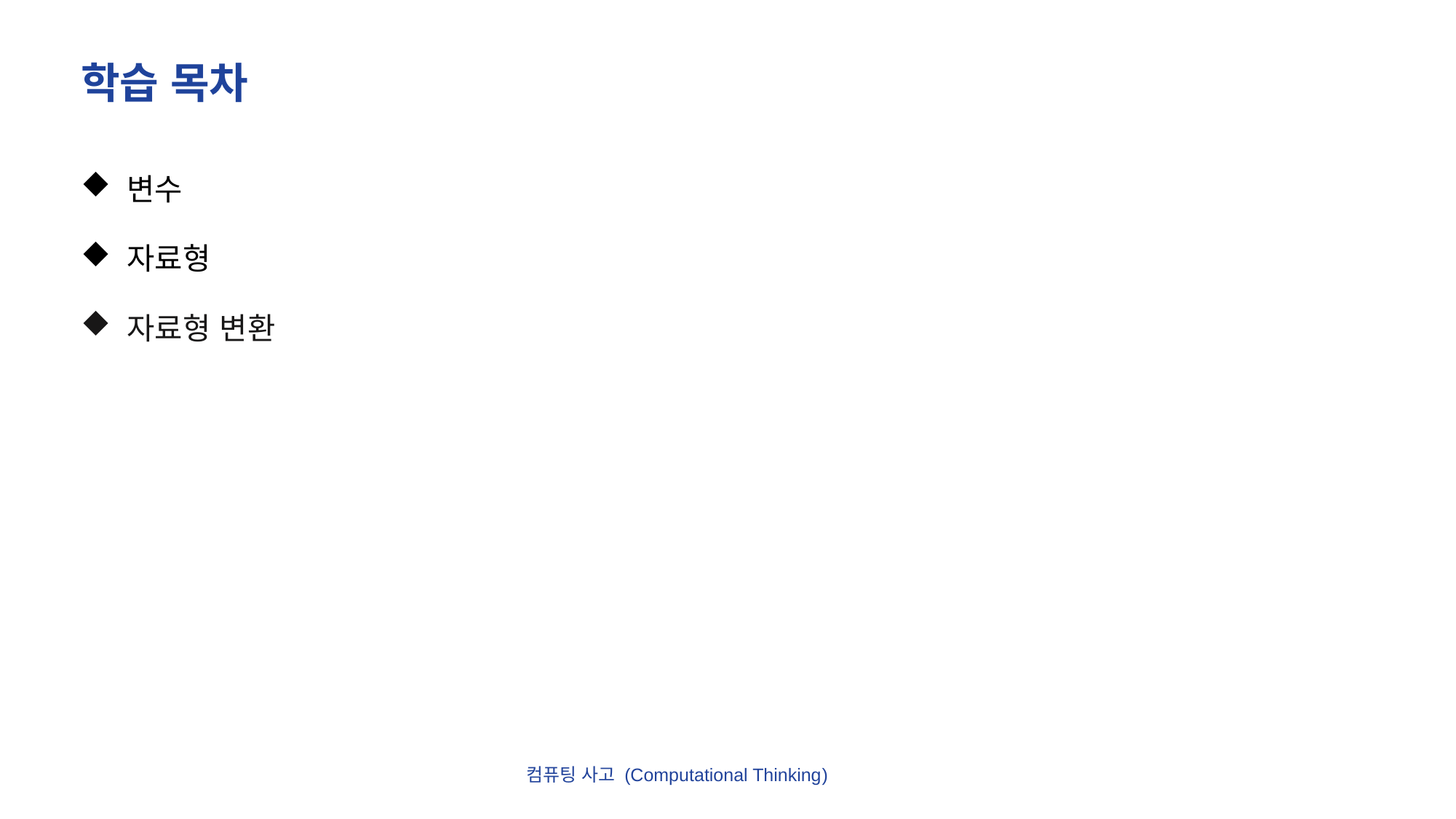

# 학습 목차
 변수
 자료형
 자료형 변환